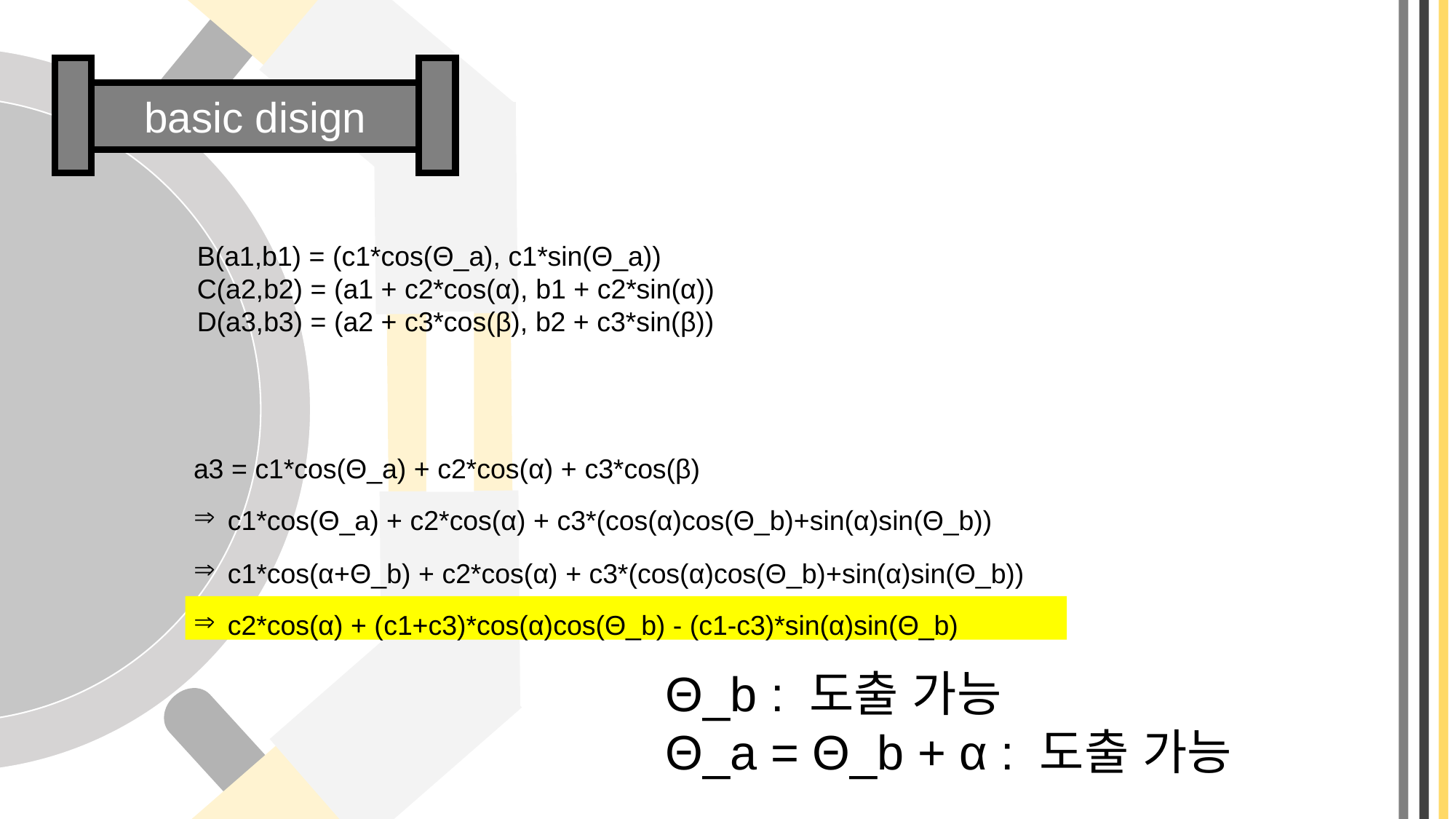

basic disign

B(a1,b1) = (c1*cos(Θ_a), c1*sin(Θ_a))
C(a2,b2) = (a1 + c2*cos(α), b1 + c2*sin(α))
D(a3,b3) = (a2 + c3*cos(β), b2 + c3*sin(β))
a3 = c1*cos(Θ_a) + c2*cos(α) + c3*cos(β)
c1*cos(Θ_a) + c2*cos(α) + c3*(cos(α)cos(Θ_b)+sin(α)sin(Θ_b))
c1*cos(α+Θ_b) + c2*cos(α) + c3*(cos(α)cos(Θ_b)+sin(α)sin(Θ_b))
c2*cos(α) + (c1+c3)*cos(α)cos(Θ_b) - (c1-c3)*sin(α)sin(Θ_b)

Θ_b : 도출 가능
Θ_a = Θ_b + α : 도출 가능